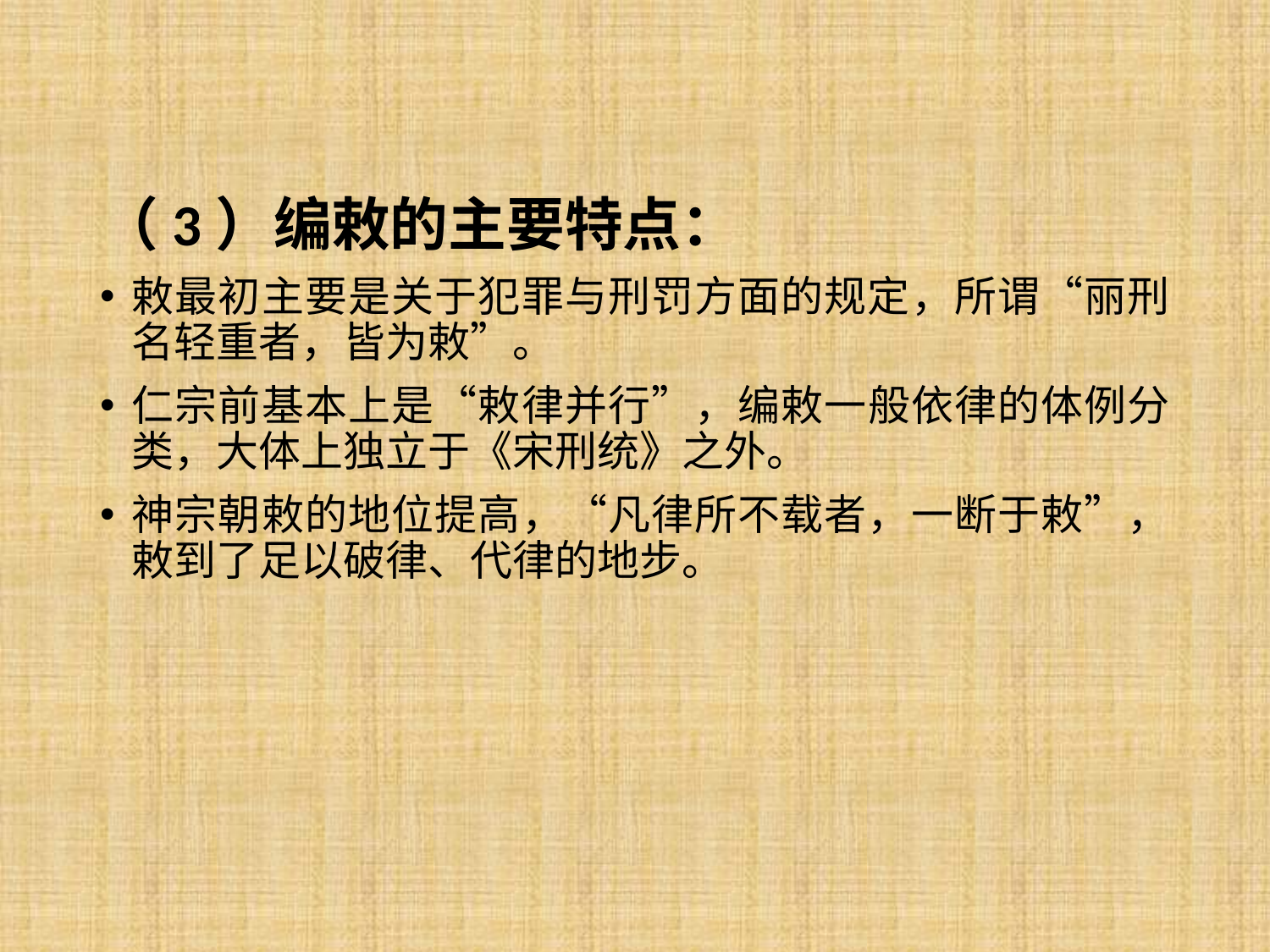

（3）编敕的主要特点：
敕最初主要是关于犯罪与刑罚方面的规定，所谓“丽刑名轻重者，皆为敕”。
仁宗前基本上是“敕律并行”，编敕一般依律的体例分类，大体上独立于《宋刑统》之外。
神宗朝敕的地位提高，“凡律所不载者，一断于敕”，敕到了足以破律、代律的地步。